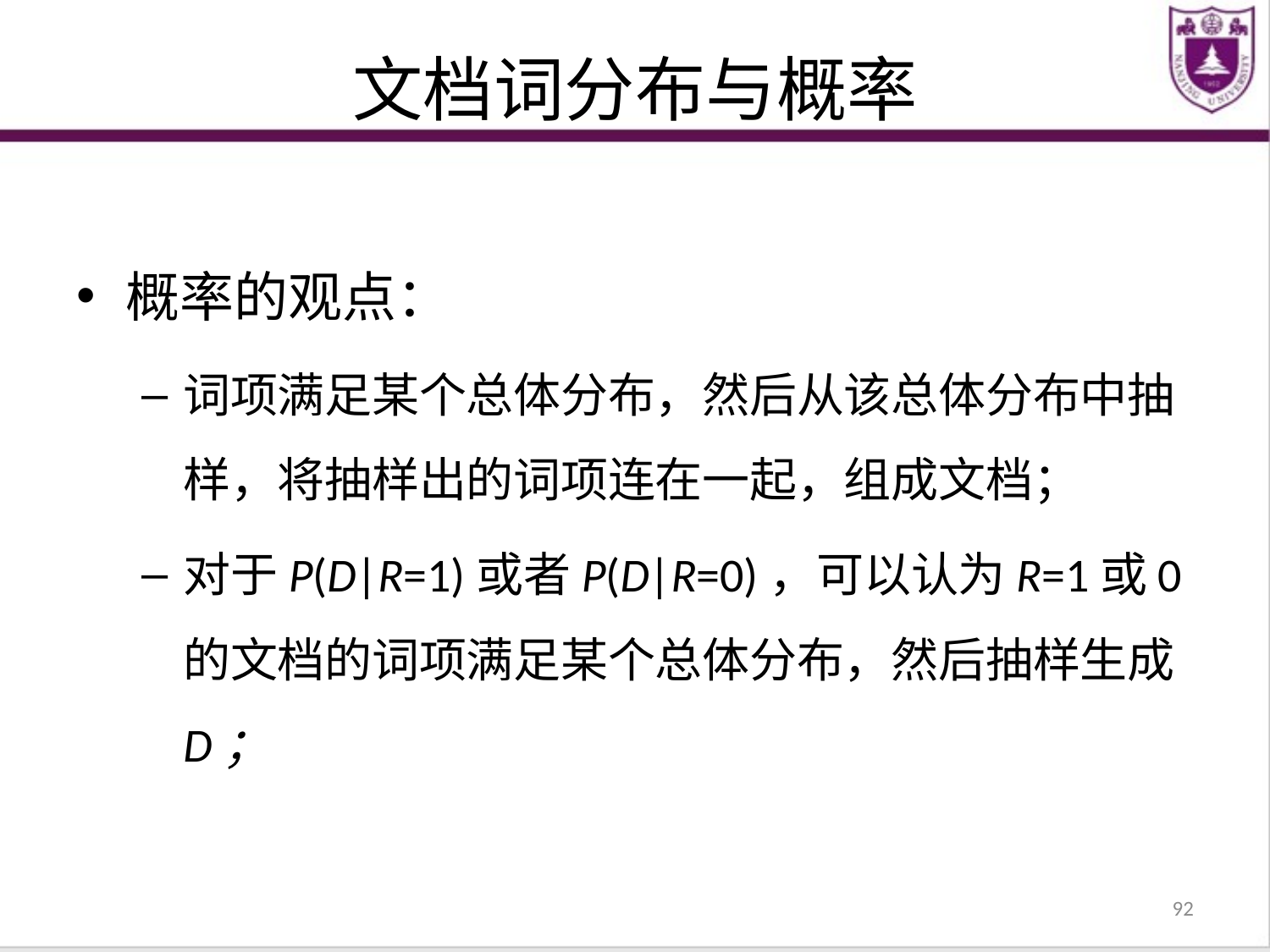

# 文档词分布与概率

概率的观点：
词项满足某个总体分布，然后从该总体分布中抽样，将抽样出的词项连在一起，组成文档；
对于P(D|R=1)或者P(D|R=0)，可以认为R=1或0的文档的词项满足某个总体分布，然后抽样生成D；
92